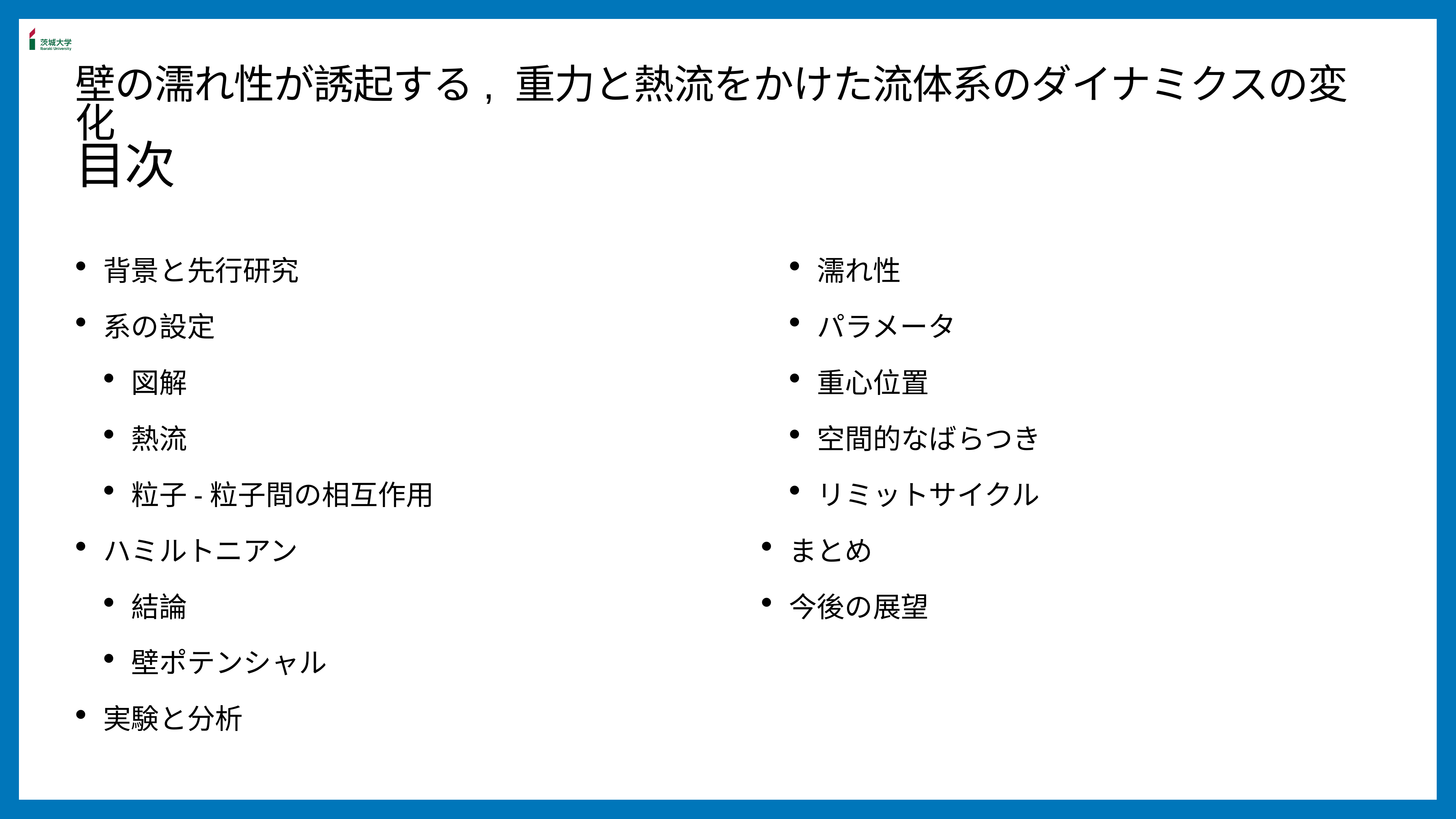

# 壁の濡れ性が誘起する, 重力と熱流をかけた流体系のダイナミクスの変化
目次
背景と先行研究
系の設定
図解
熱流
粒子-粒子間の相互作用
ハミルトニアン
結論
壁ポテンシャル
実験と分析
濡れ性
パラメータ
重心位置
空間的なばらつき
リミットサイクル
まとめ
今後の展望
3